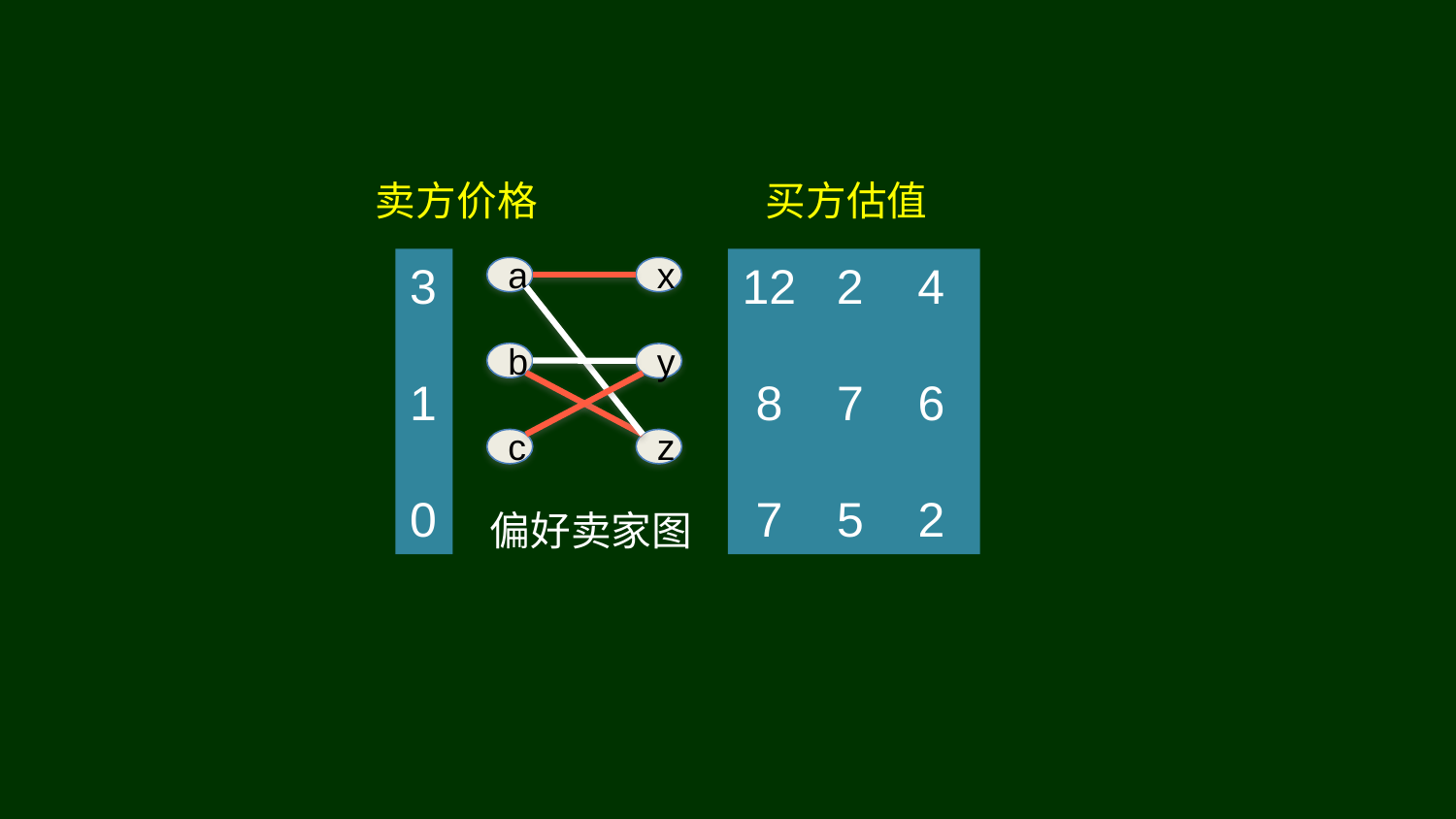

卖方价格
买方估值
12   2    4

 8    7    6

 7    5    2
3

1

0
a
x
b
y
c
z
偏好卖家图